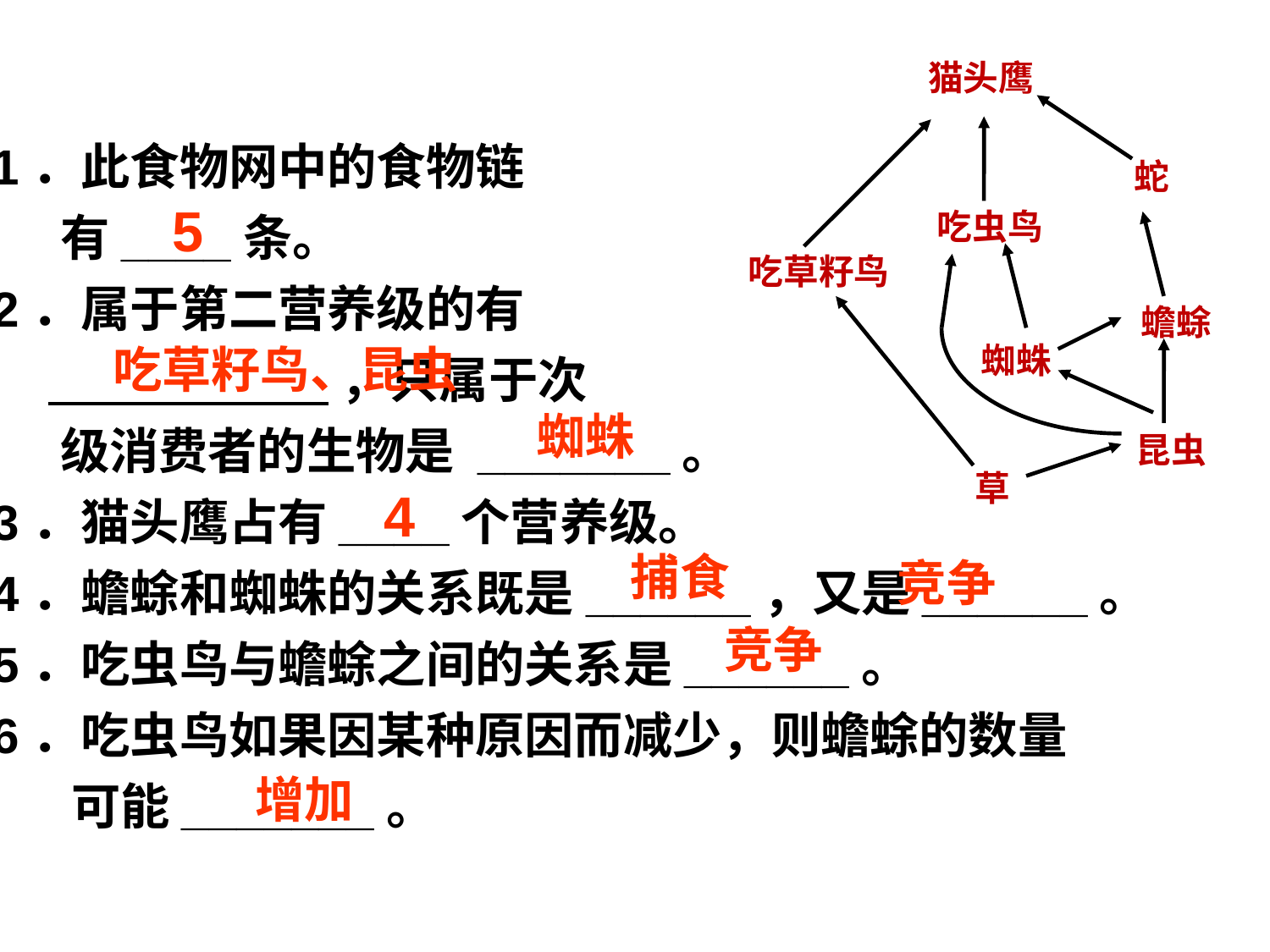

猫头鹰

蛇
吃虫鸟

吃草籽鸟

蟾蜍

蜘蛛

昆虫

草
1．此食物网中的食物链
     有____条。
2．属于第二营养级的有
                              ，只属于次
     级消费者的生物是 _______。
3．猫头鹰占有____个营养级。
4．蟾蜍和蜘蛛的关系既是______，又是______。
5．吃虫鸟与蟾蜍之间的关系是______。
6．吃虫鸟如果因某种原因而减少，则蟾蜍的数量
      可能_______。
5
吃草籽鸟、昆虫

蜘蛛
4
捕食
竞争
竞争
增加